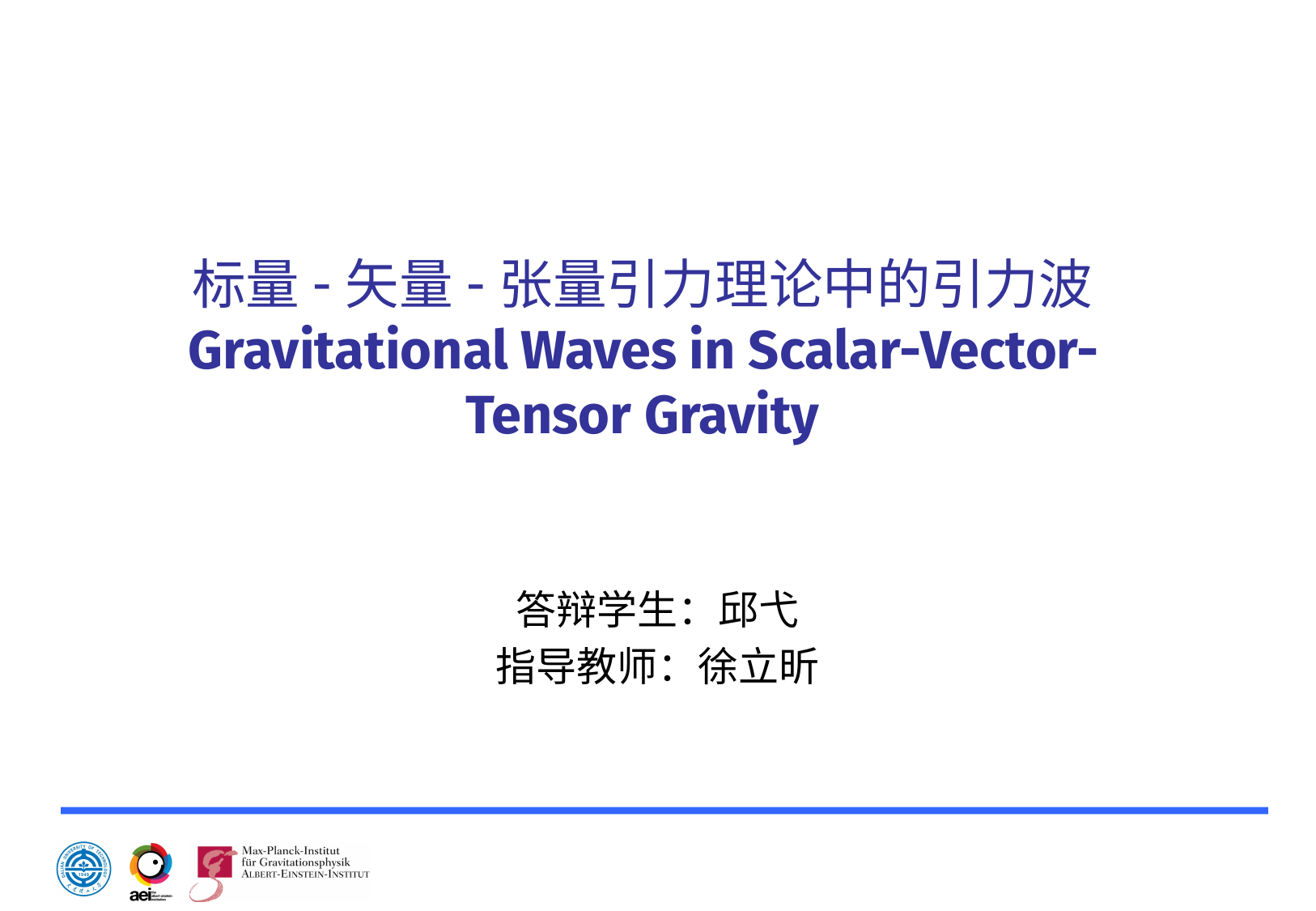

# 标量-矢量-张量引力理论中的引力波 Gravitational Waves in Scalar-Vector-Tensor Gravity
答辩学生：邱弋
指导教师：徐立昕